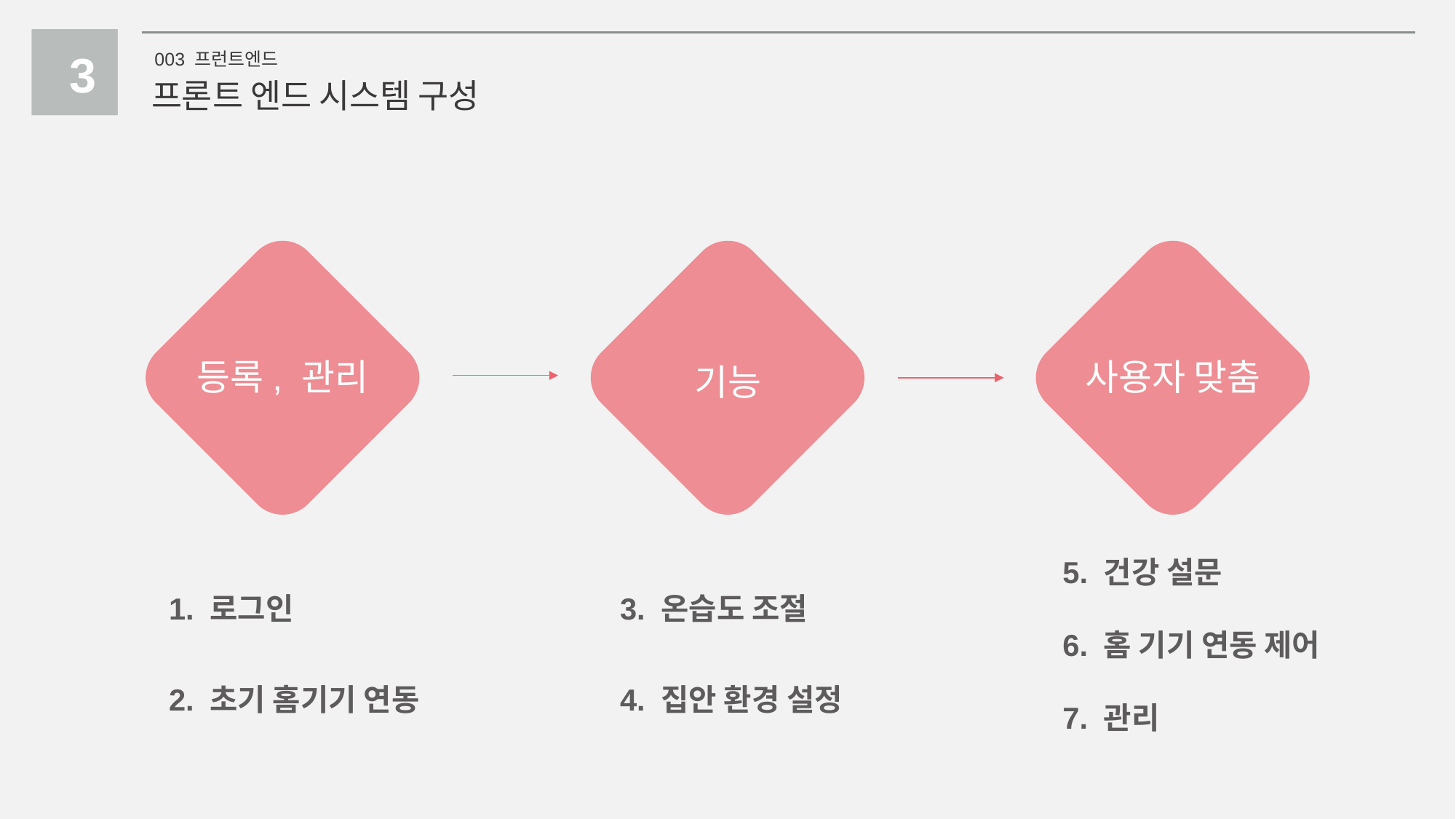

1
3
003 프런트엔드
프론트 엔드 시스템 구성

등록, 관리
사용자 맞춤
기능
5. 건강 설문
6. 홈 기기 연동 제어
7. 관리
1. 로그인
2. 초기 홈기기 연동
3. 온습도 조절
4. 집안 환경 설정